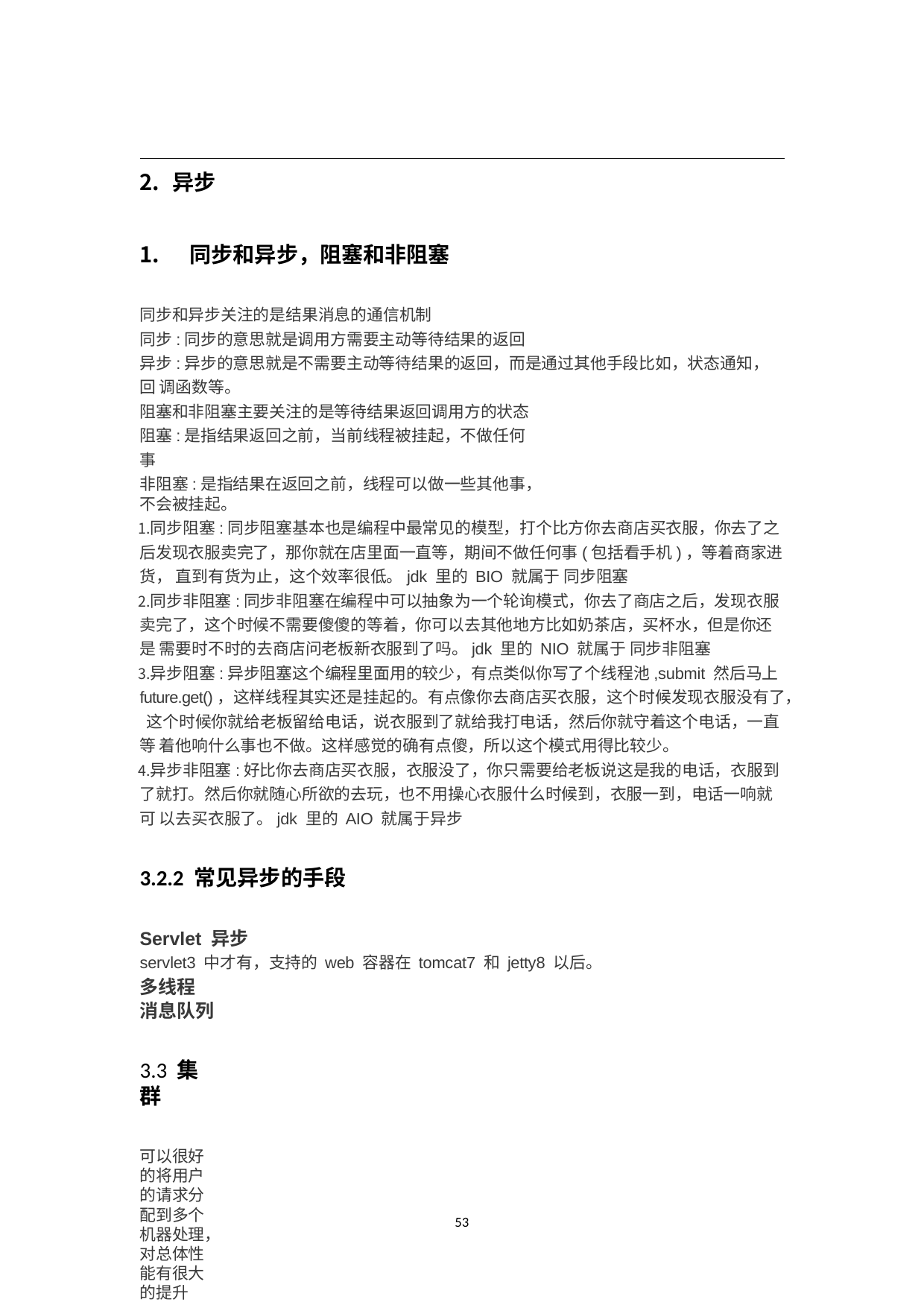

异步

同步和异步，阻塞和非阻塞

同步和异步关注的是结果消息的通信机制
同步:同步的意思就是调用方需要主动等待结果的返回
异步:异步的意思就是不需要主动等待结果的返回，而是通过其他手段比如，状态通知，回 调函数等。
阻塞和非阻塞主要关注的是等待结果返回调用方的状态 阻塞:是指结果返回之前，当前线程被挂起，不做任何事
非阻塞:是指结果在返回之前，线程可以做一些其他事，不会被挂起。
同步阻塞:同步阻塞基本也是编程中最常见的模型，打个比方你去商店买衣服，你去了之 后发现衣服卖完了，那你就在店里面一直等，期间不做任何事(包括看手机)，等着商家进货， 直到有货为止，这个效率很低。jdk 里的 BIO 就属于 同步阻塞
同步非阻塞:同步非阻塞在编程中可以抽象为一个轮询模式，你去了商店之后，发现衣服 卖完了，这个时候不需要傻傻的等着，你可以去其他地方比如奶茶店，买杯水，但是你还是 需要时不时的去商店问老板新衣服到了吗。jdk 里的 NIO 就属于 同步非阻塞
异步阻塞:异步阻塞这个编程里面用的较少，有点类似你写了个线程池,submit 然后马上 future.get()，这样线程其实还是挂起的。有点像你去商店买衣服，这个时候发现衣服没有了，  这个时候你就给老板留给电话，说衣服到了就给我打电话，然后你就守着这个电话，一直等 着他响什么事也不做。这样感觉的确有点傻，所以这个模式用得比较少。
异步非阻塞:好比你去商店买衣服，衣服没了，你只需要给老板说这是我的电话，衣服到 了就打。然后你就随心所欲的去玩，也不用操心衣服什么时候到，衣服一到，电话一响就可 以去买衣服了。jdk 里的 AIO 就属于异步

3.2.2 常见异步的手段

Servlet 异步
servlet3 中才有，支持的 web 容器在 tomcat7 和 jetty8 以后。
多线程 消息队列

3.3 集群

可以很好的将用户的请求分配到多个机器处理，对总体性能有很大的提升
53